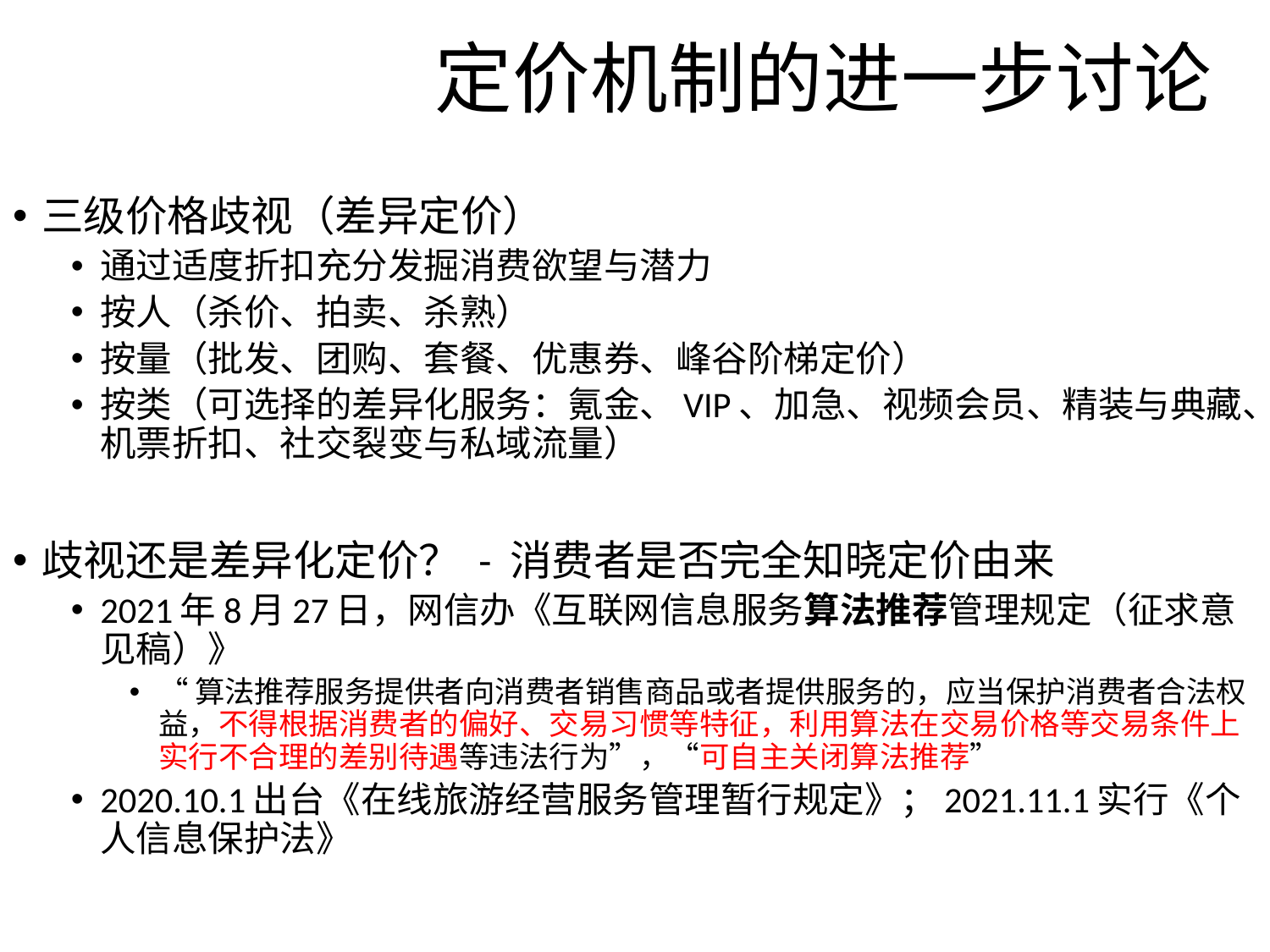

# 定价机制的进一步讨论
三级价格歧视（差异定价）
通过适度折扣充分发掘消费欲望与潜力
按人（杀价、拍卖、杀熟）
按量（批发、团购、套餐、优惠券、峰谷阶梯定价）
按类（可选择的差异化服务：氪金、VIP、加急、视频会员、精装与典藏、机票折扣、社交裂变与私域流量）

歧视还是差异化定价？ - 消费者是否完全知晓定价由来
2021年8月27日，网信办《互联网信息服务算法推荐管理规定（征求意见稿）》
“算法推荐服务提供者向消费者销售商品或者提供服务的，应当保护消费者合法权益，不得根据消费者的偏好、交易习惯等特征，利用算法在交易价格等交易条件上实行不合理的差别待遇等违法行为”，“可自主关闭算法推荐”
2020.10.1出台《在线旅游经营服务管理暂行规定》；2021.11.1实行《个人信息保护法》